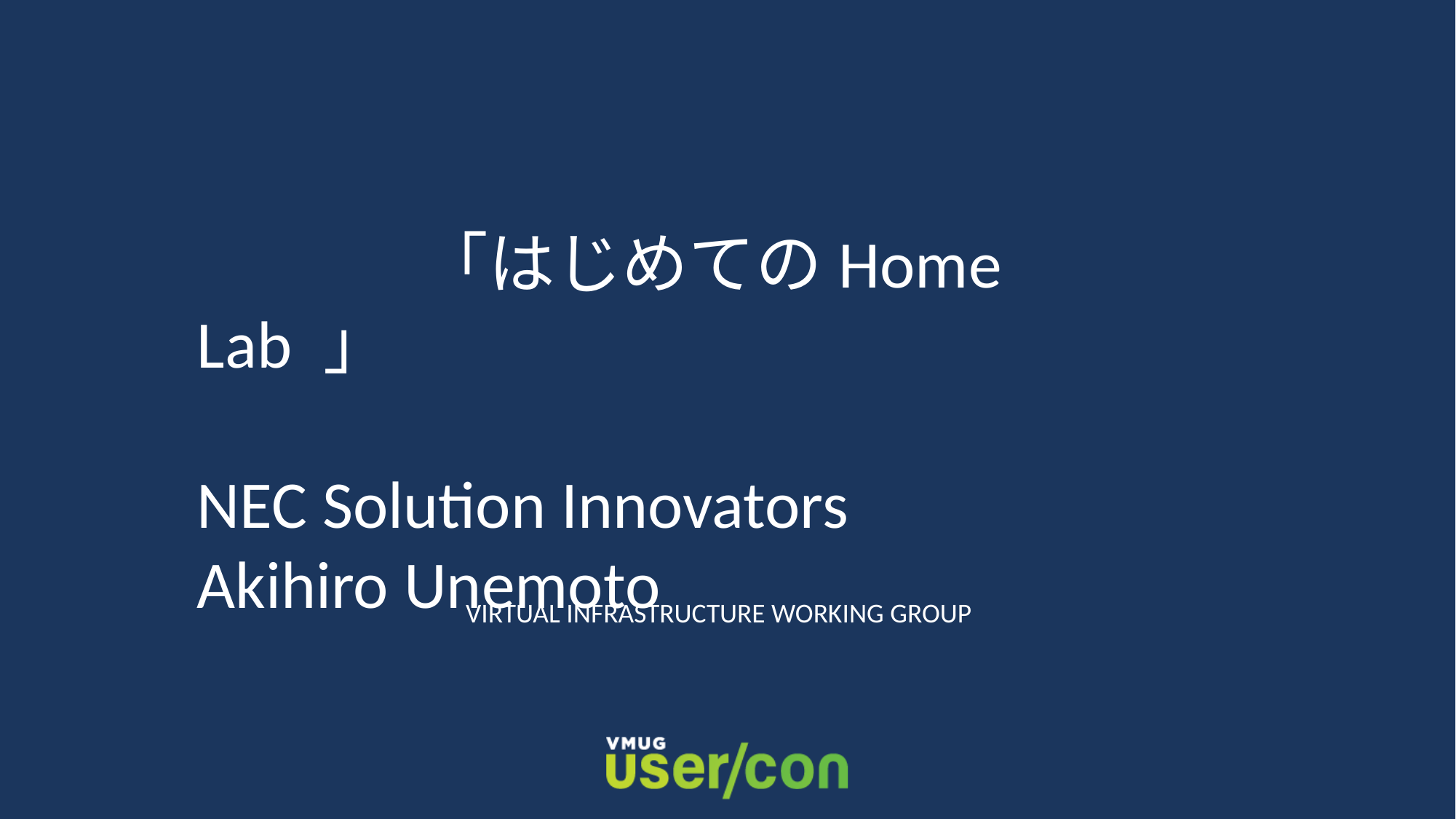

「はじめてのHome Lab 」

NEC Solution Innovators
Akihiro Unemoto
VIRTUAL INFRASTRUCTURE WORKING GROUP